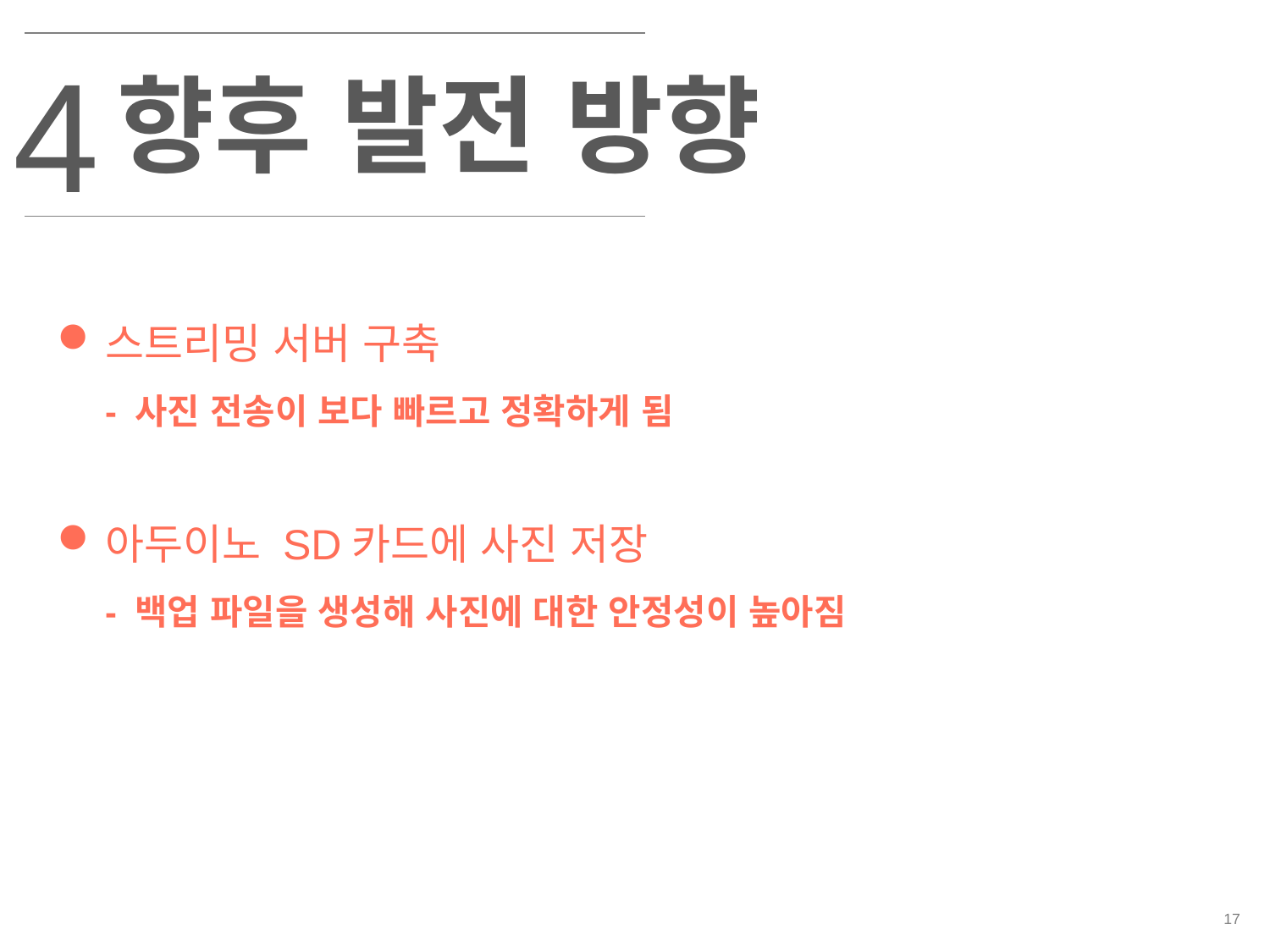

4
향후 발전 방향
스트리밍 서버 구축
- 사진 전송이 보다 빠르고 정확하게 됨
아두이노 SD카드에 사진 저장
- 백업 파일을 생성해 사진에 대한 안정성이 높아짐